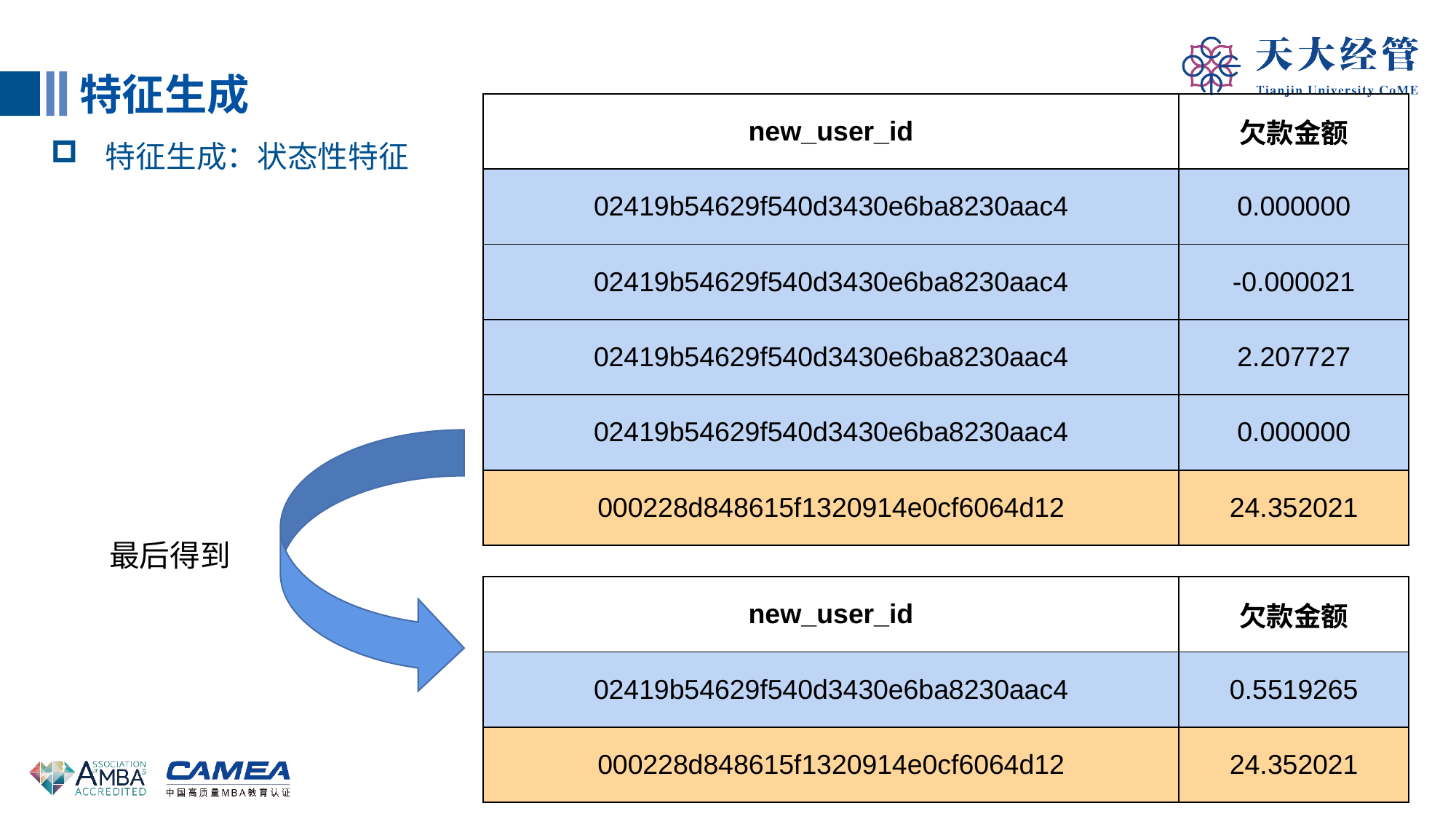

特征生成

| new\_user\_id | 欠款金额 |
| --- | --- |
| 02419b54629f540d3430e6ba8230aac4 | 0.000000 |
| 02419b54629f540d3430e6ba8230aac4 | -0.000021 |
| 02419b54629f540d3430e6ba8230aac4 | 2.207727 |
| 02419b54629f540d3430e6ba8230aac4 | 0.000000 |
| 000228d848615f1320914e0cf6064d12 | 24.352021 |
特征生成：状态性特征

最后得到
| new\_user\_id | 欠款金额 |
| --- | --- |
| 02419b54629f540d3430e6ba8230aac4 | 0.5519265 |
| 000228d848615f1320914e0cf6064d12 | 24.352021 |